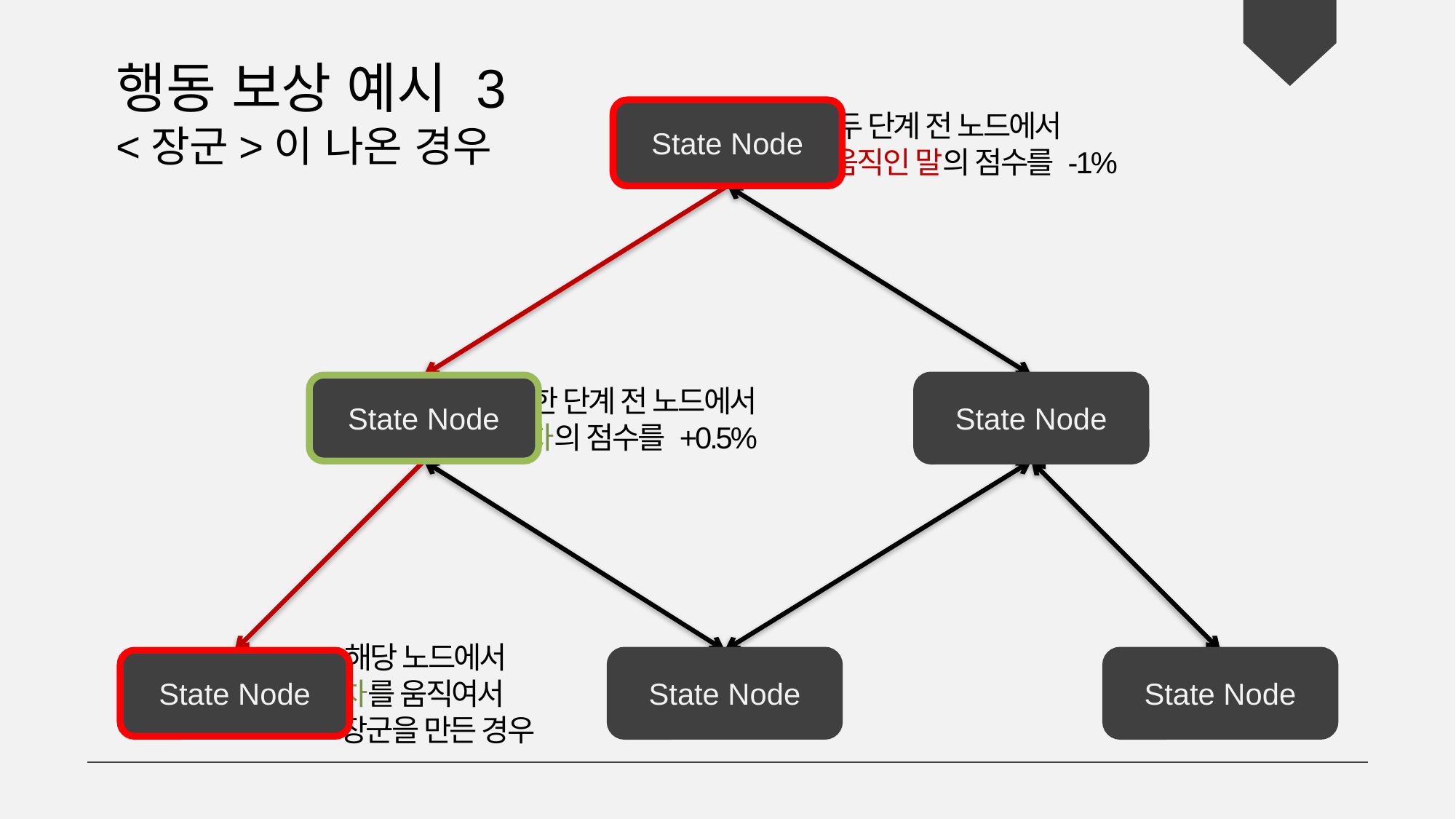

행동 보상 예시 3
<장군>이 나온 경우
State Node
3. 두 단계 전 노드에서
    움직인 말의 점수를 -1%
State Node
State Node
2. 한 단계 전 노드에서
    차의 점수를 +0.5%
1. 해당 노드에서
    차를 움직여서
    장군을 만든 경우
State Node
State Node
State Node